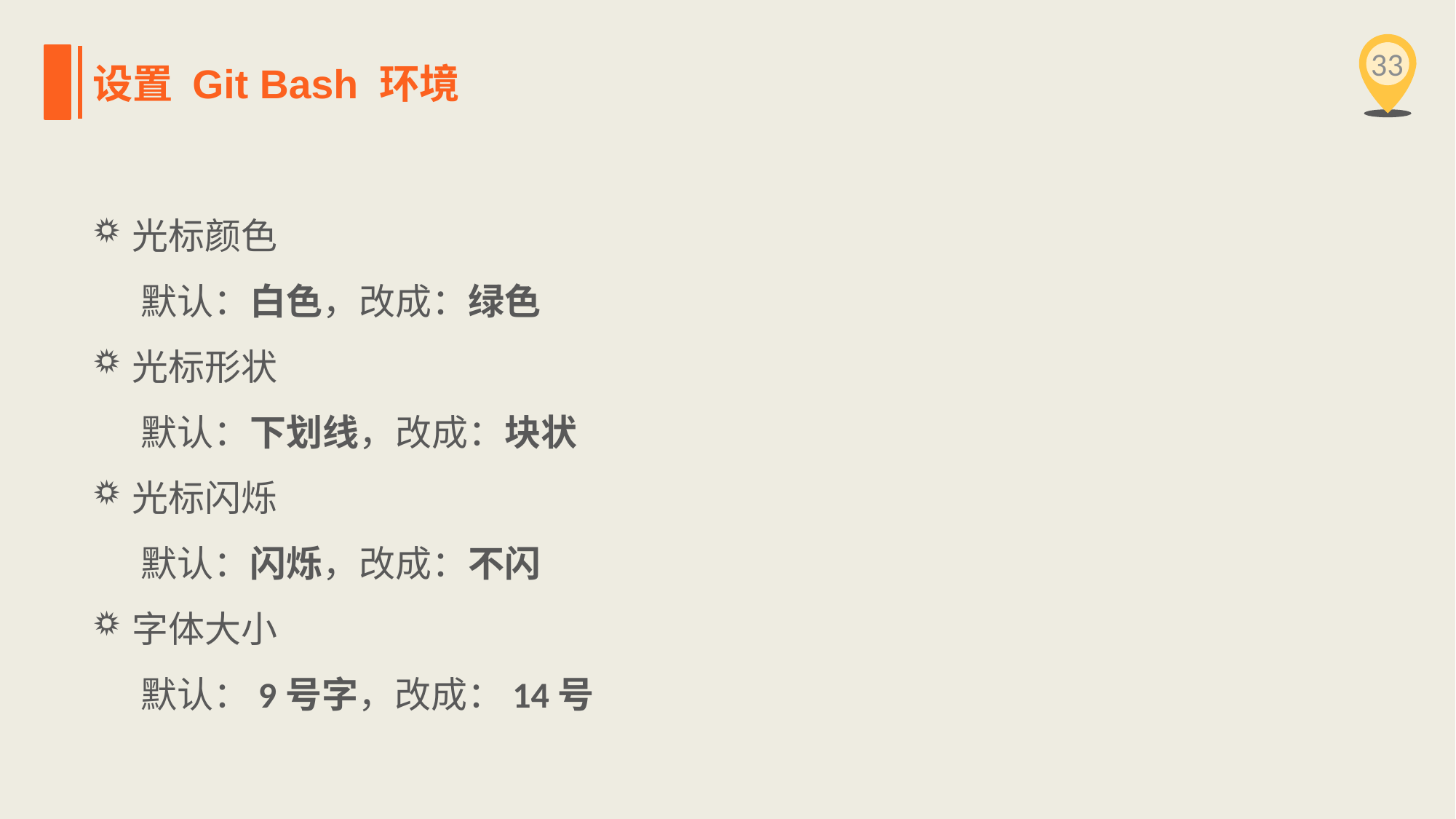

33

设置 Git Bash 环境
光标颜色
     默认：白色，改成：绿色
光标形状
     默认：下划线，改成：块状
光标闪烁
     默认：闪烁，改成：不闪
字体大小
     默认：9号字，改成：14号